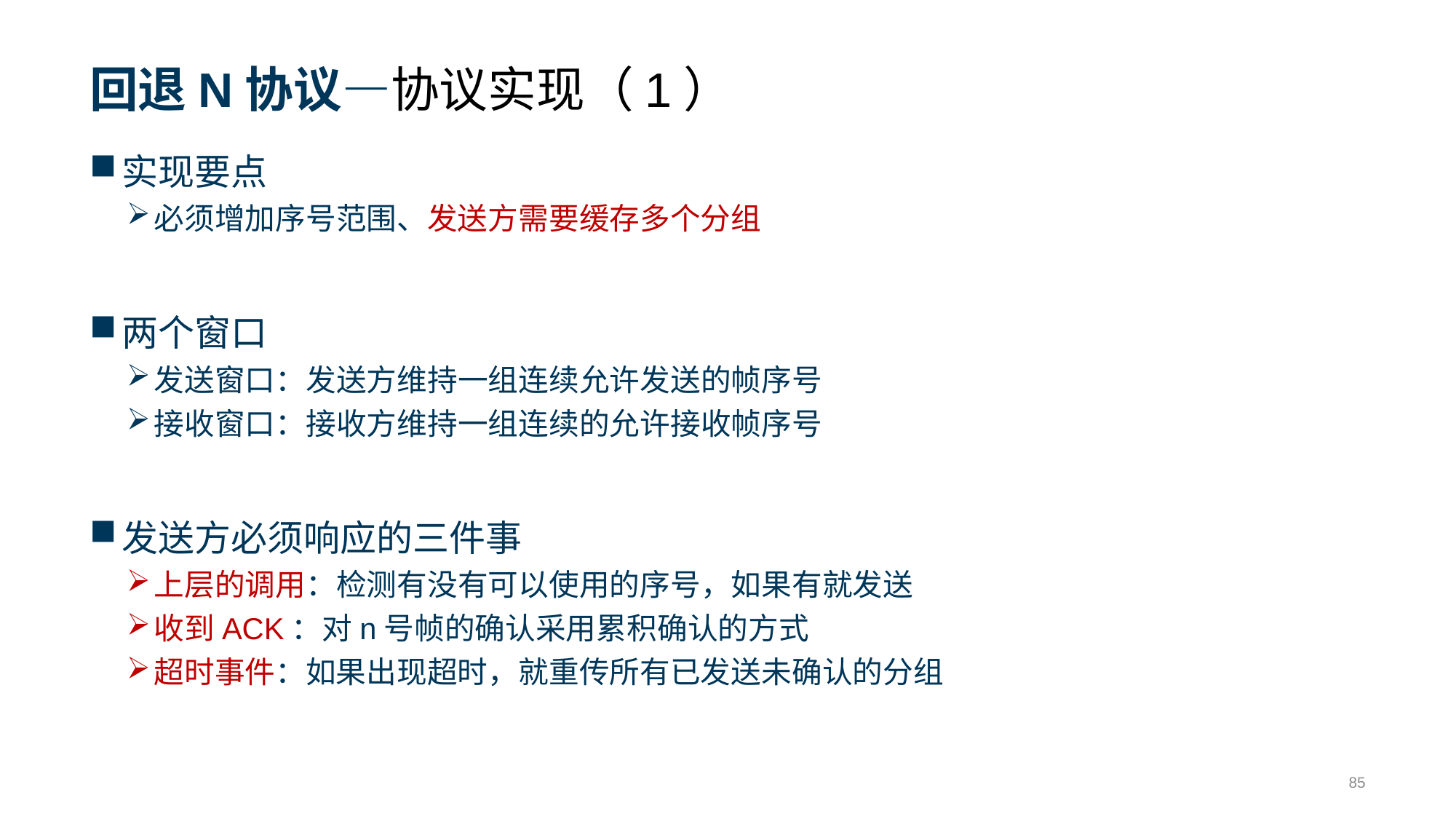

# 回退N协议—协议实现（1）
实现要点
必须增加序号范围、发送方需要缓存多个分组

两个窗口
发送窗口：发送方维持一组连续允许发送的帧序号
接收窗口：接收方维持一组连续的允许接收帧序号

发送方必须响应的三件事
上层的调用：检测有没有可以使用的序号，如果有就发送
收到ACK：对n号帧的确认采用累积确认的方式
超时事件：如果出现超时，就重传所有已发送未确认的分组

85